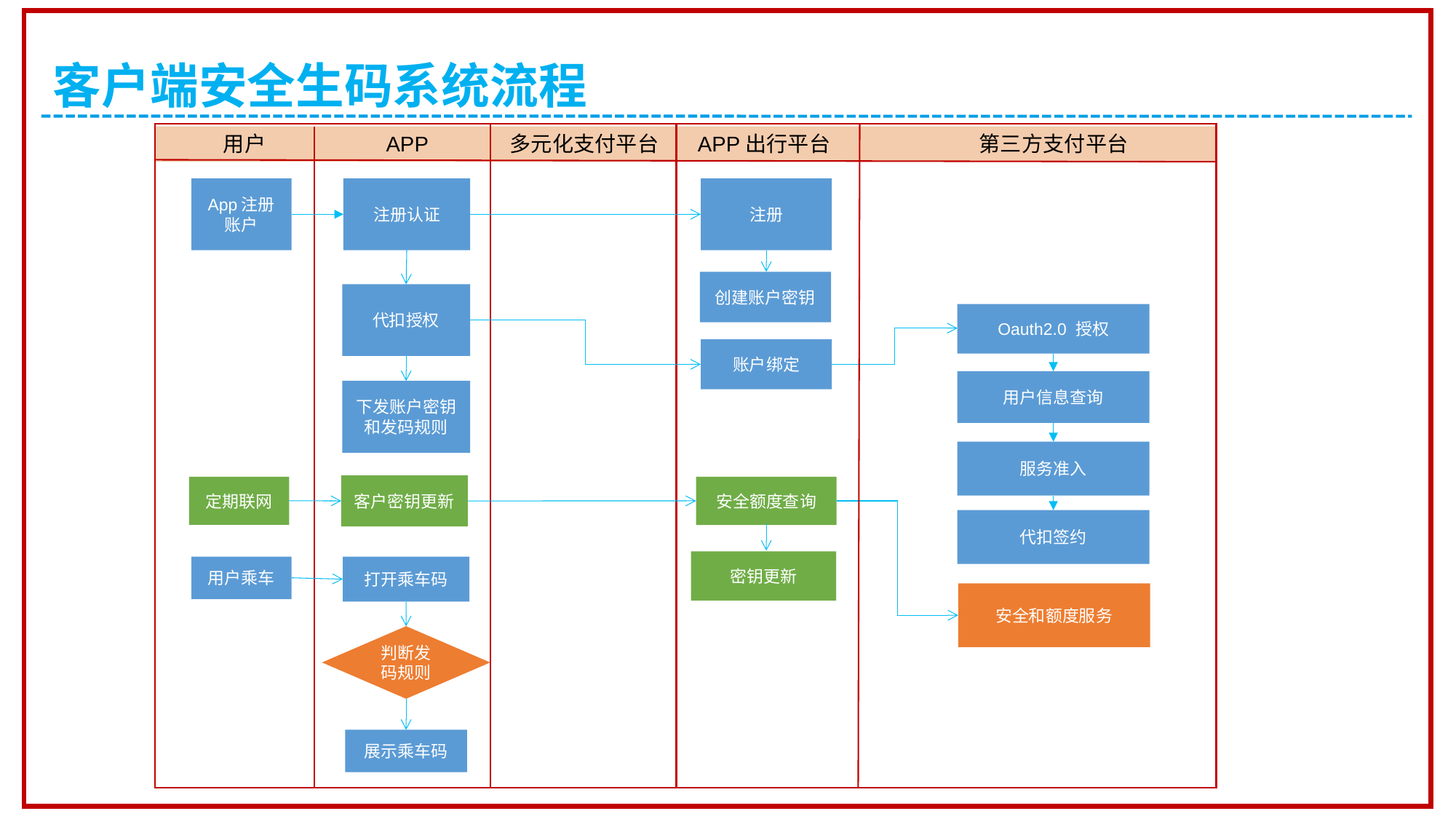

客户端安全生码系统流程

APP出行平台
第三方支付平台
     用户
APP
多元化支付平台

App注册账户
注册认证
注册
创建账户密钥
代扣授权
Oauth2.0 授权
账户绑定
用户信息查询
下发账户密钥和发码规则
服务准入
客户密钥更新
定期联网
安全额度查询
代扣签约
密钥更新
用户乘车
打开乘车码
安全和额度服务
判断发码规则
展示乘车码